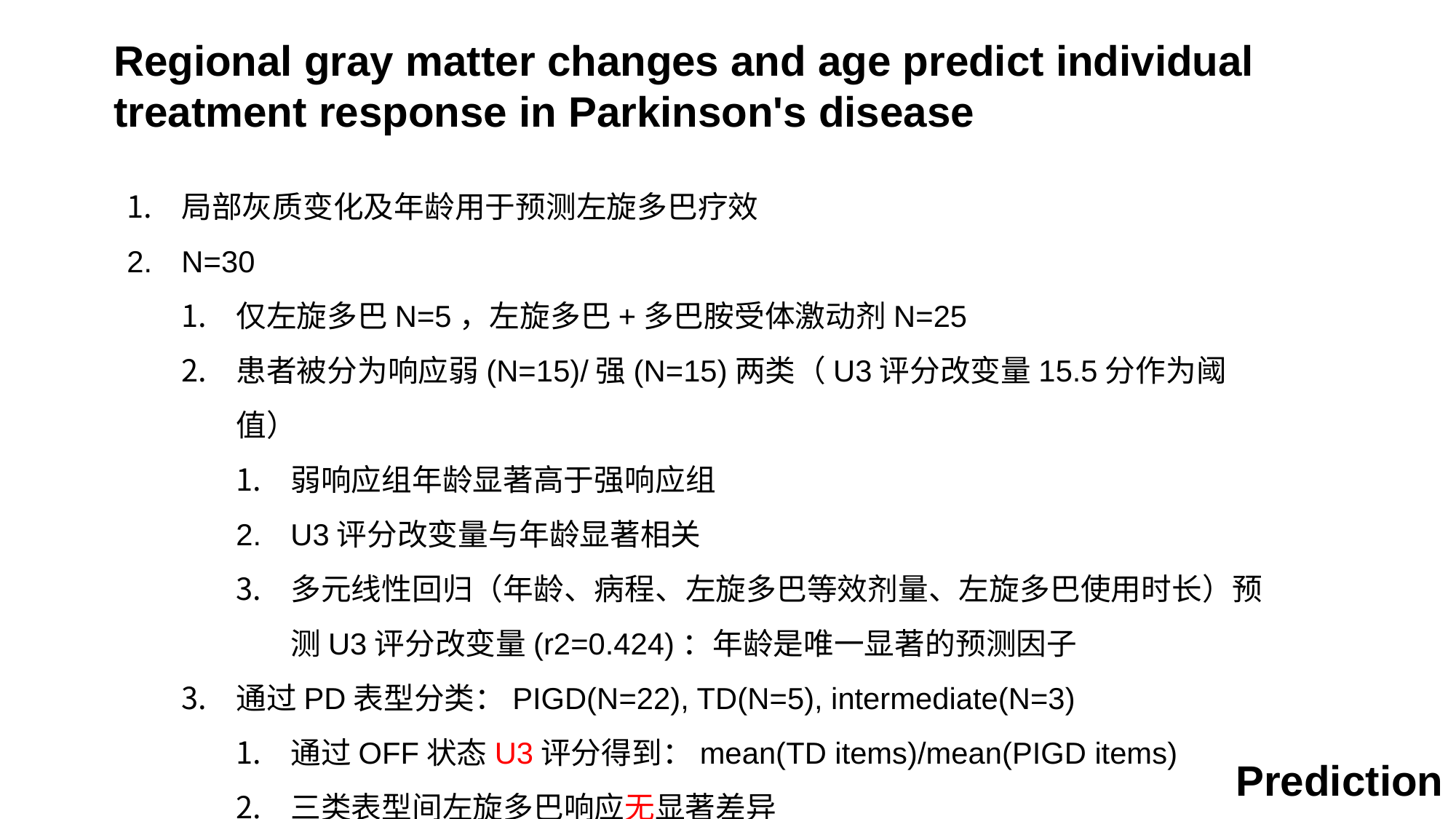

Regional gray matter changes and age predict individual treatment response in Parkinson's disease
局部灰质变化及年龄用于预测左旋多巴疗效
N=30
仅左旋多巴N=5，左旋多巴+多巴胺受体激动剂N=25
患者被分为响应弱(N=15)/强(N=15)两类（U3评分改变量15.5分作为阈值）
弱响应组年龄显著高于强响应组
U3评分改变量与年龄显著相关
多元线性回归（年龄、病程、左旋多巴等效剂量、左旋多巴使用时长）预测U3评分改变量(r2=0.424)：年龄是唯一显著的预测因子
通过PD表型分类：PIGD(N=22), TD(N=5), intermediate(N=3)
通过OFF状态U3评分得到：mean(TD items)/mean(PIGD items)
三类表型间左旋多巴响应无显著差异
Prediction